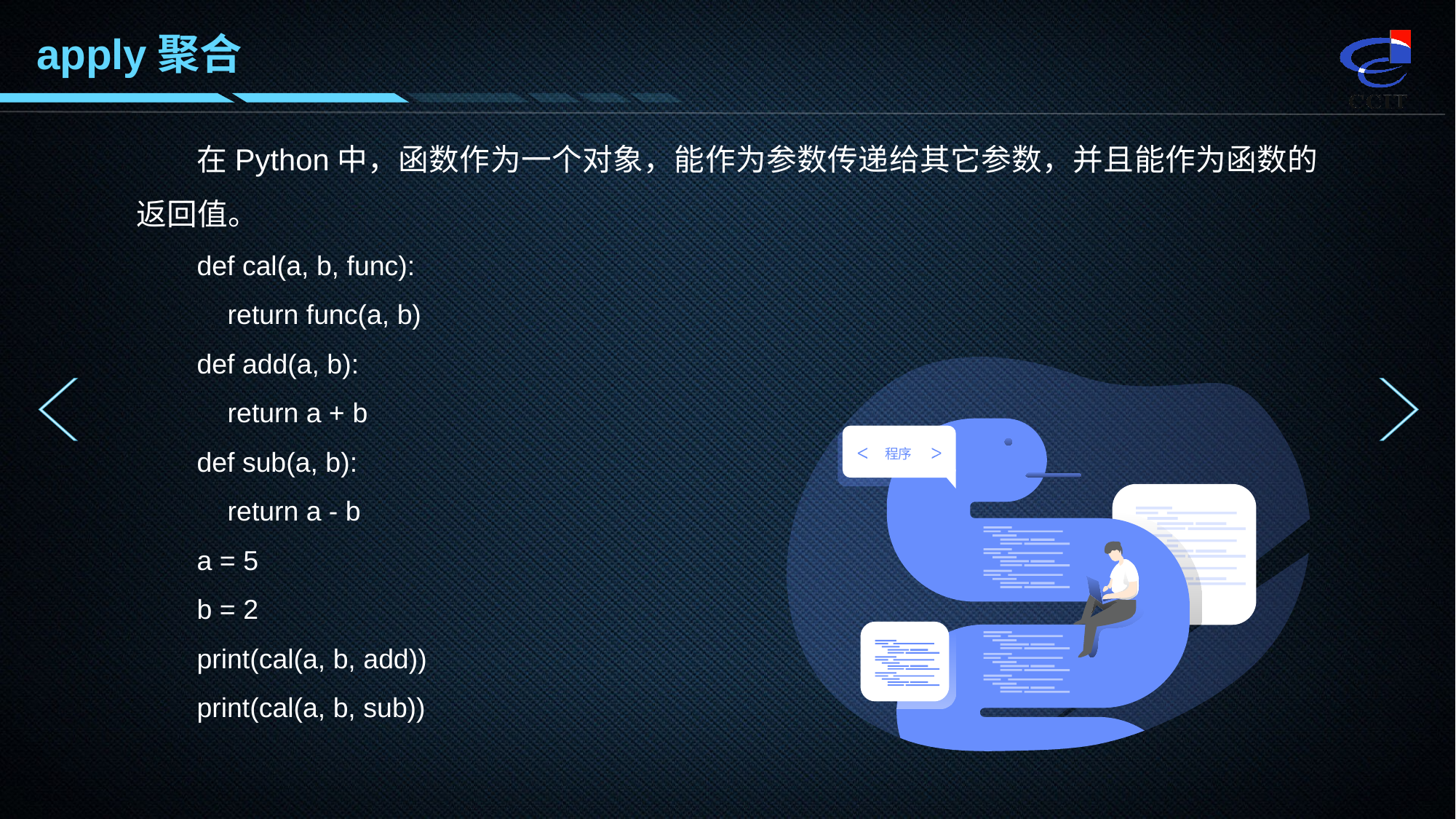

apply聚合
在Python中，函数作为一个对象，能作为参数传递给其它参数，并且能作为函数的返回值。
def cal(a, b, func):
    return func(a, b)
def add(a, b):
    return a + b
def sub(a, b):
    return a - b
a = 5
b = 2
print(cal(a, b, add))
print(cal(a, b, sub))

程序